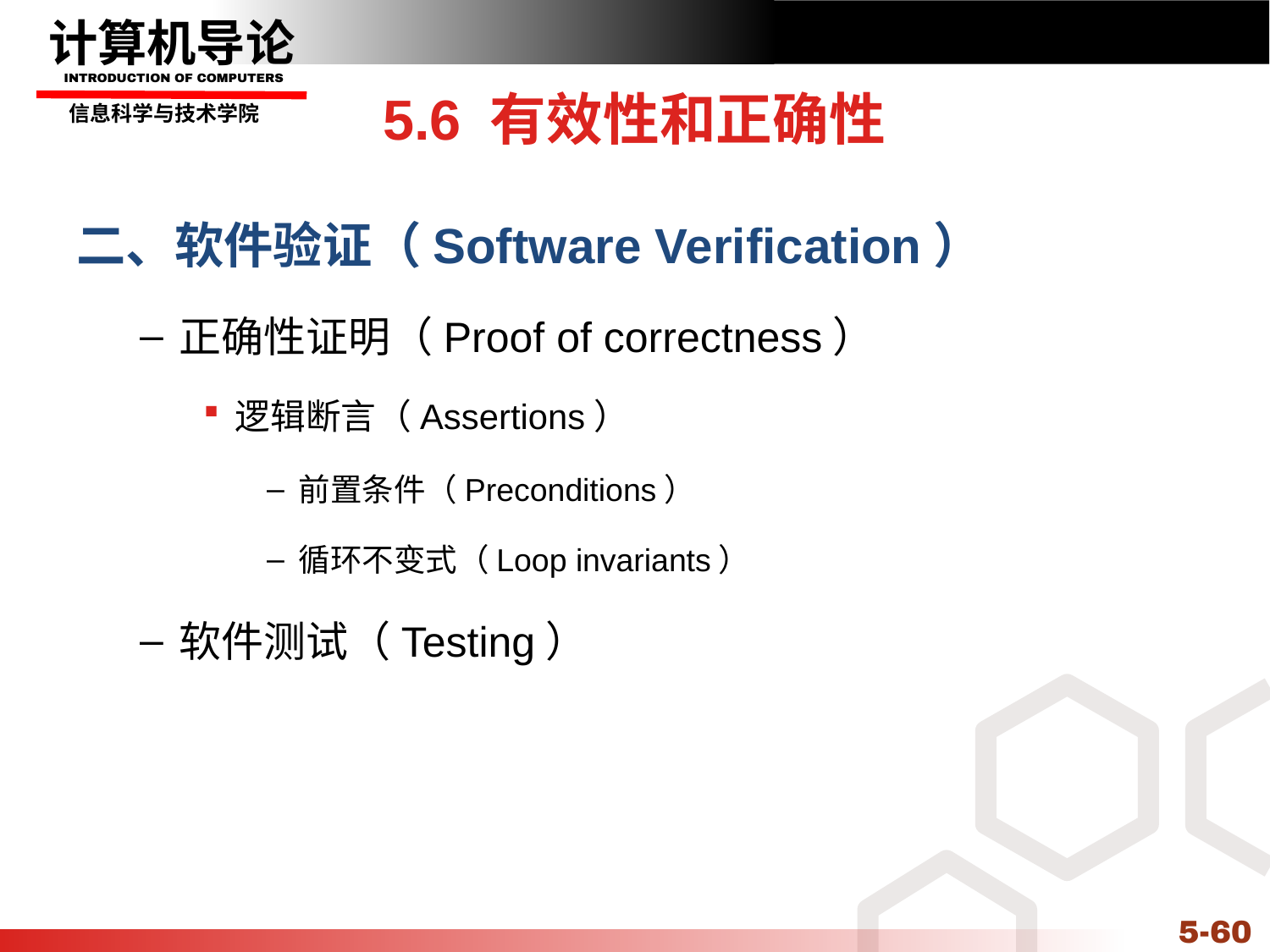

# 5.6 有效性和正确性
二、软件验证（Software Verification）
正确性证明（Proof of correctness）
逻辑断言（Assertions）
前置条件（Preconditions）
循环不变式（Loop invariants）
软件测试（Testing）
5-60